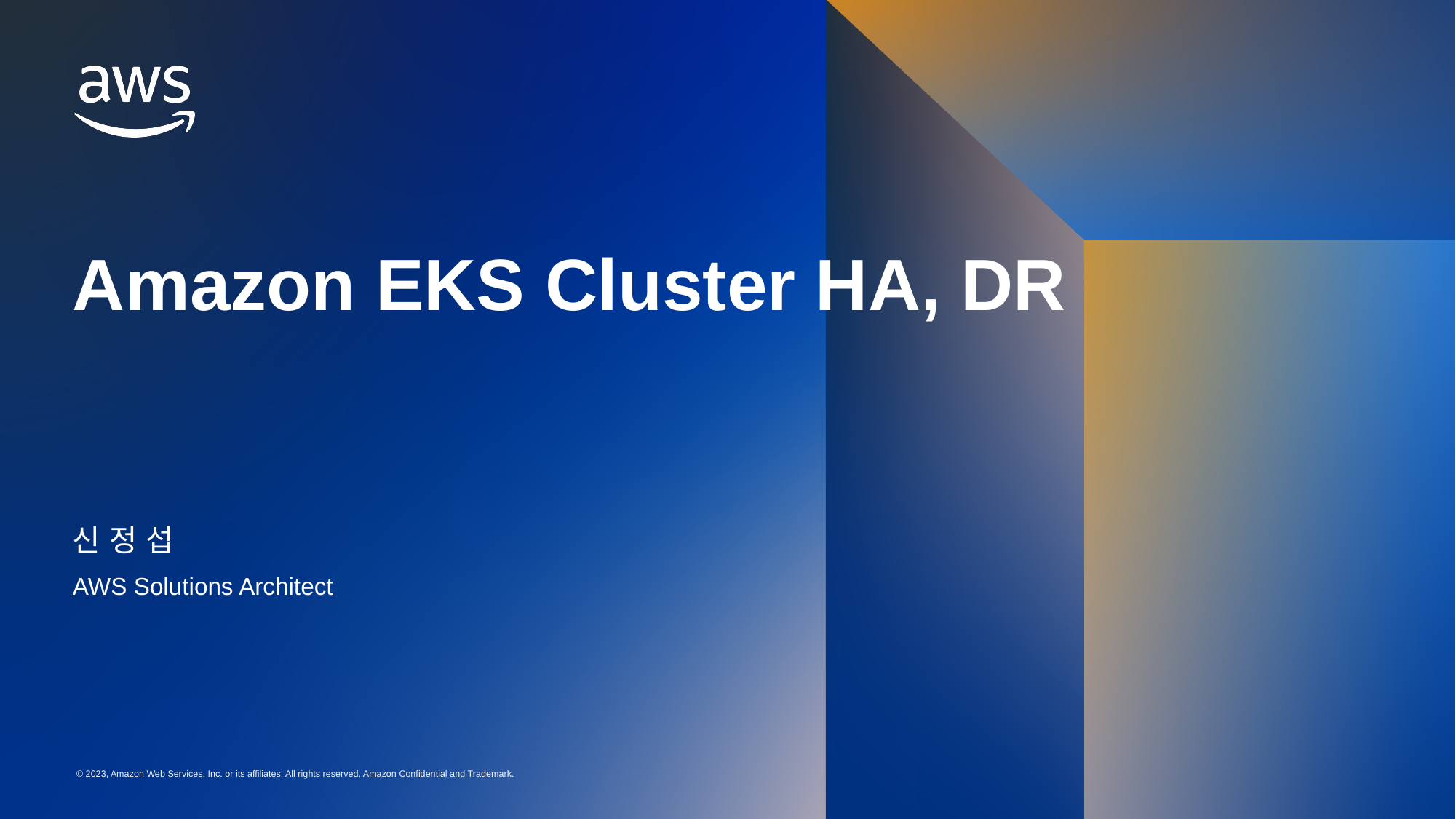

# Amazon EKS Cluster HA, DR

신 정 섭
AWS Solutions Architect